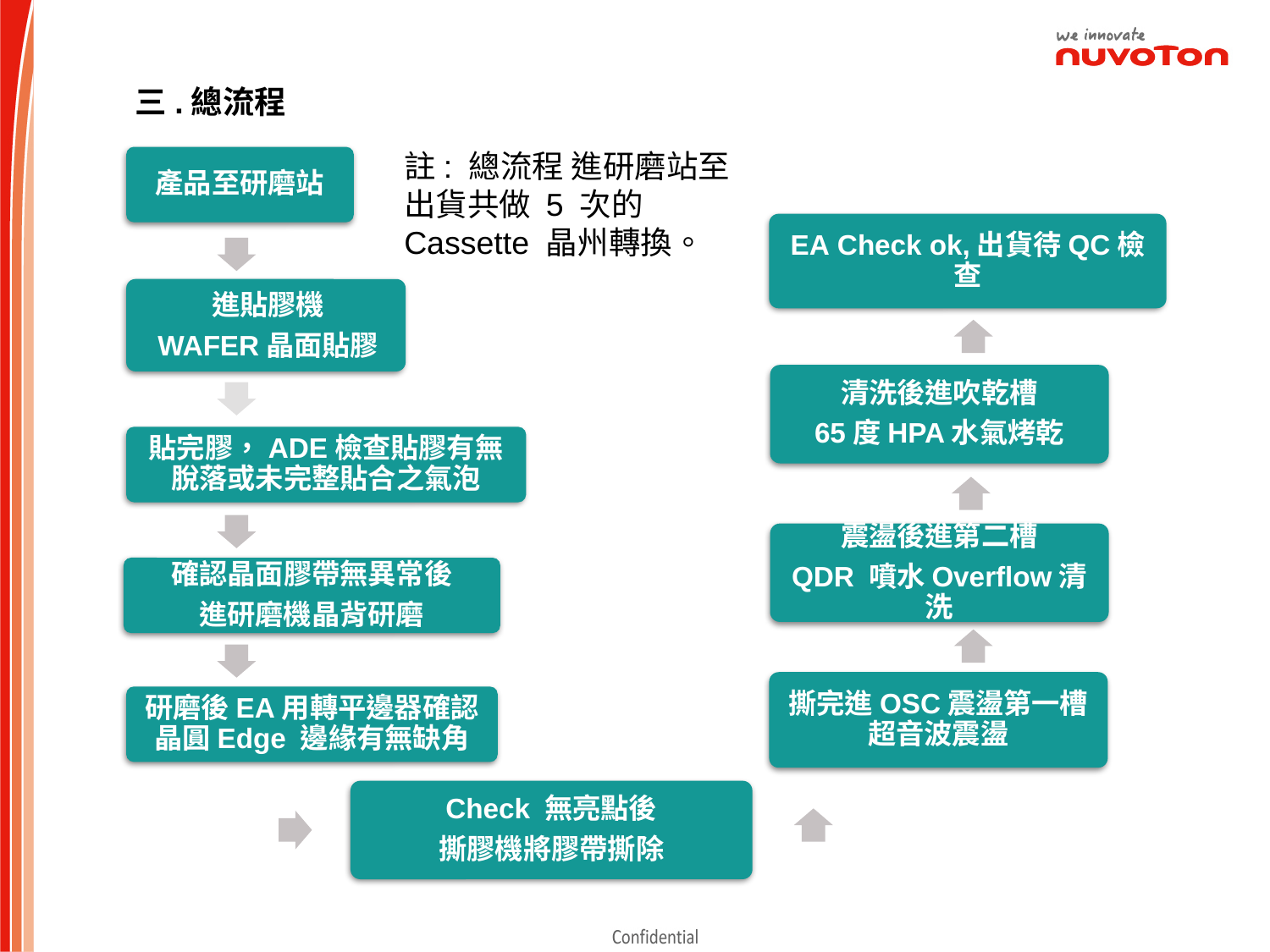

三.總流程
註: 總流程 進研磨站至出貨共做 5 次的Cassette 晶州轉換。

產品至研磨站

EA Check ok,出貨待QC檢查

進貼膠機
WAFER晶面貼膠

清洗後進吹乾槽
65度HPA水氣烤乾

貼完膠，ADE檢查貼膠有無脫落或未完整貼合之氣泡

震盪後進第二槽
QDR 噴水Overflow清洗

確認晶面膠帶無異常後
進研磨機晶背研磨

撕完進OSC震盪第一槽超音波震盪

研磨後EA用轉平邊器確認晶圓Edge 邊緣有無缺角

Check 無亮點後
撕膠機將膠帶撕除